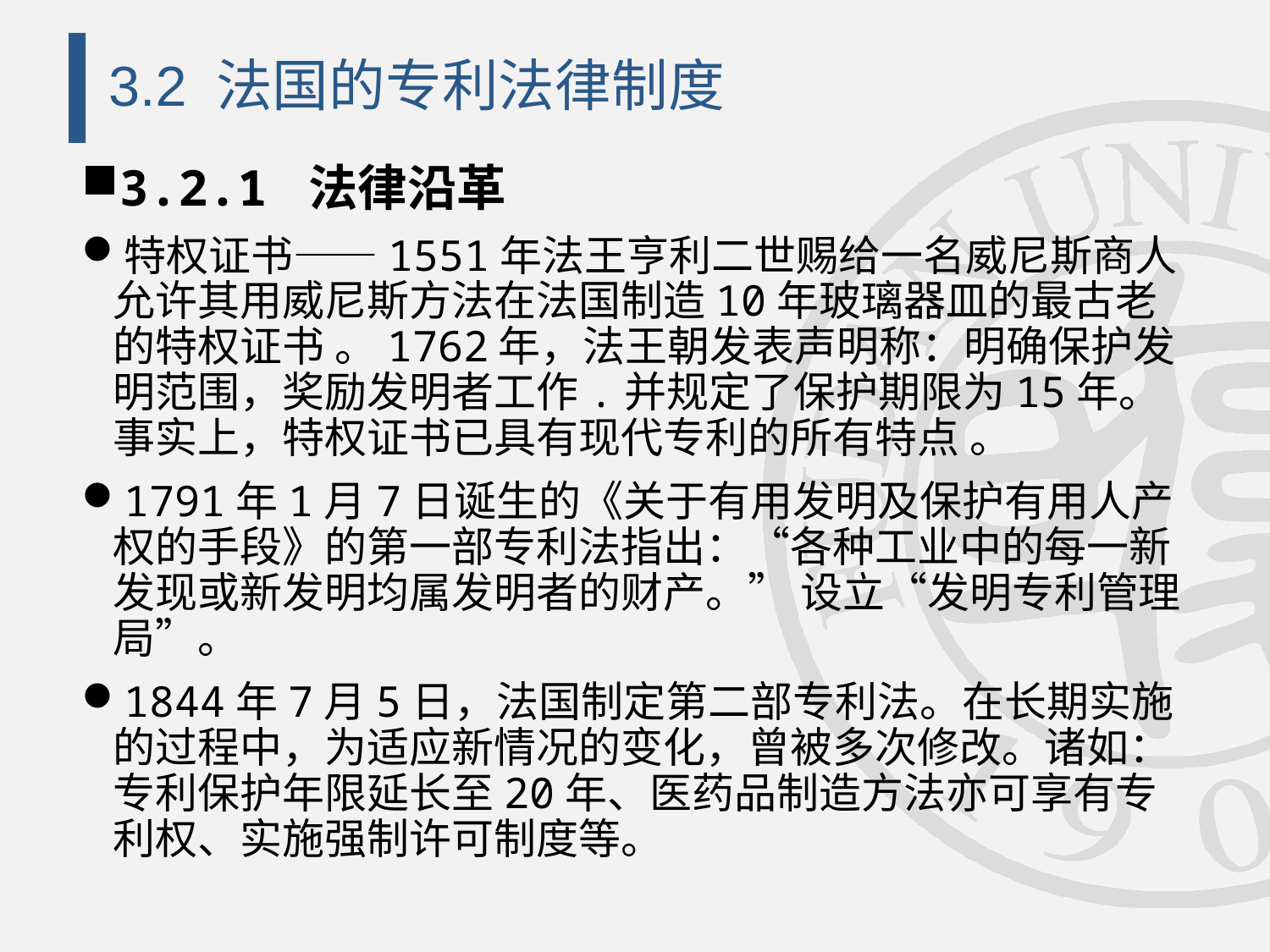

# 3.2 法国的专利法律制度
3.2.1 法律沿革
特权证书——1551年法王亨利二世赐给一名威尼斯商人允许其用威尼斯方法在法国制造10年玻璃器皿的最古老的特权证书 。1762年，法王朝发表声明称：明确保护发明范围，奖励发明者工作.并规定了保护期限为15年。事实上，特权证书已具有现代专利的所有特点 。
1791年1月7日诞生的《关于有用发明及保护有用人产权的手段》的第一部专利法指出：“各种工业中的每一新发现或新发明均属发明者的财产。” 设立“发明专利管理局”。
1844年7月5日，法国制定第二部专利法。在长期实施的过程中，为适应新情况的变化，曾被多次修改。诸如：专利保护年限延长至20年、医药品制造方法亦可享有专利权、实施强制许可制度等。